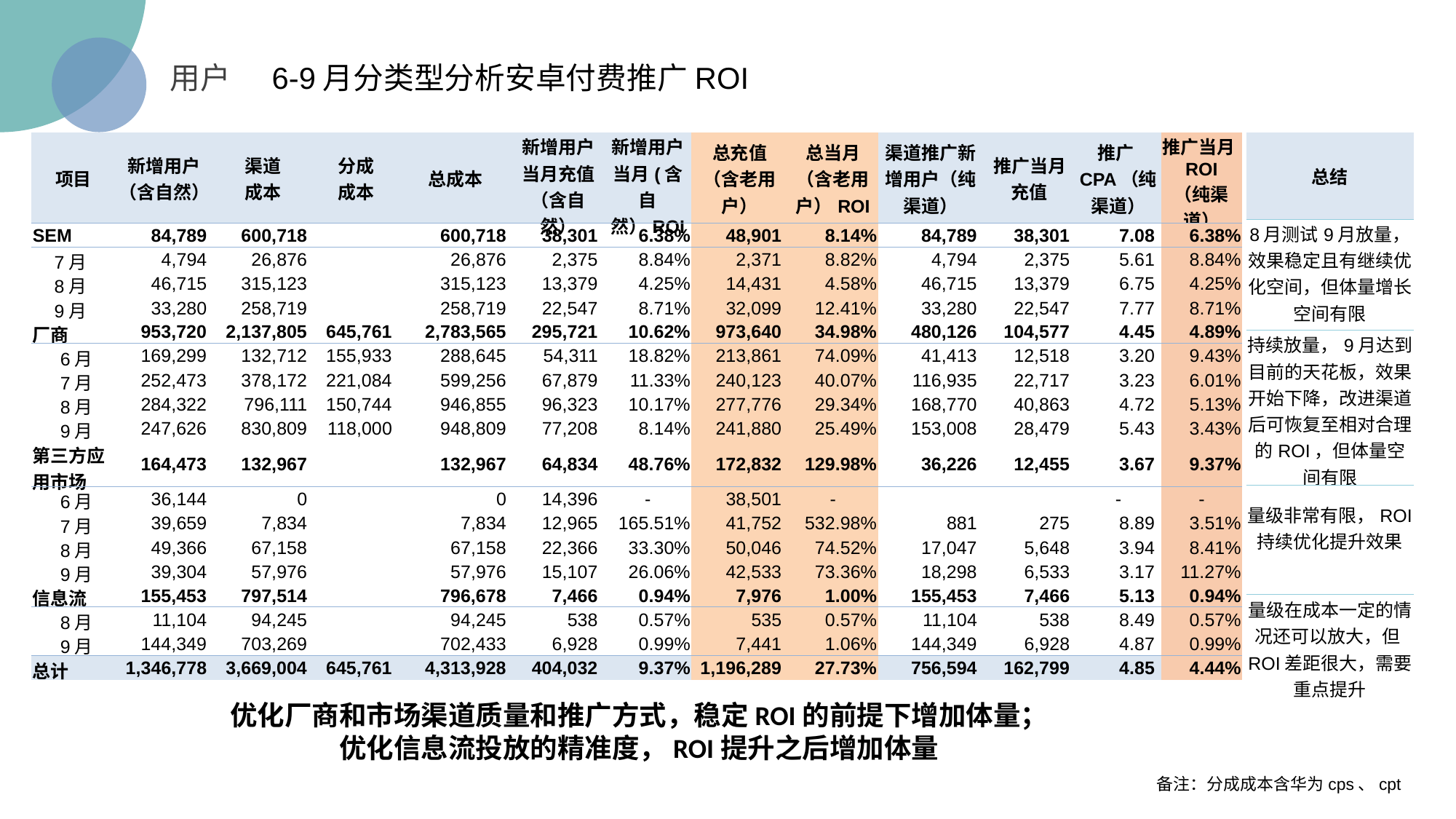

用户     6-9月分类型分析安卓付费推广ROI
| 总结 |
| --- |
| 8月测试9月放量，效果稳定且有继续优化空间，但体量增长空间有限 |
| 持续放量，9月达到目前的天花板，效果开始下降，改进渠道后可恢复至相对合理的ROI，但体量空间有限 |
| 量级非常有限，ROI持续优化提升效果 |
| 量级在成本一定的情况还可以放大，但ROI差距很大，需要重点提升 |
| 项目 | 新增用户（含自然） | 渠道 成本 | 分成 成本 | 总成本 | 新增用户当月充值（含自然） | 新增用户当月(含自然）ROI | 总充值 （含老用户） | 总当月 （含老用户）ROI | 渠道推广新增用户（纯渠道） | 推广当月充值 | 推广CPA（纯渠道） | 推广当月ROI （纯渠道） |
| --- | --- | --- | --- | --- | --- | --- | --- | --- | --- | --- | --- | --- |
| SEM | 84,789 | 600,718 |  | 600,718 | 38,301 | 6.38% | 48,901 | 8.14% | 84,789 | 38,301 | 7.08 | 6.38% |
| 7月 | 4,794 | 26,876 |  | 26,876 | 2,375 | 8.84% | 2,371 | 8.82% | 4,794 | 2,375 | 5.61 | 8.84% |
| 8月 | 46,715 | 315,123 |  | 315,123 | 13,379 | 4.25% | 14,431 | 4.58% | 46,715 | 13,379 | 6.75 | 4.25% |
| 9月 | 33,280 | 258,719 |  | 258,719 | 22,547 | 8.71% | 32,099 | 12.41% | 33,280 | 22,547 | 7.77 | 8.71% |
| 厂商 | 953,720 | 2,137,805 | 645,761 | 2,783,565 | 295,721 | 10.62% | 973,640 | 34.98% | 480,126 | 104,577 | 4.45 | 4.89% |
| 6月 | 169,299 | 132,712 | 155,933 | 288,645 | 54,311 | 18.82% | 213,861 | 74.09% | 41,413 | 12,518 | 3.20 | 9.43% |
| 7月 | 252,473 | 378,172 | 221,084 | 599,256 | 67,879 | 11.33% | 240,123 | 40.07% | 116,935 | 22,717 | 3.23 | 6.01% |
| 8月 | 284,322 | 796,111 | 150,744 | 946,855 | 96,323 | 10.17% | 277,776 | 29.34% | 168,770 | 40,863 | 4.72 | 5.13% |
| 9月 | 247,626 | 830,809 | 118,000 | 948,809 | 77,208 | 8.14% | 241,880 | 25.49% | 153,008 | 28,479 | 5.43 | 3.43% |
| 第三方应用市场 | 164,473 | 132,967 |  | 132,967 | 64,834 | 48.76% | 172,832 | 129.98% | 36,226 | 12,455 | 3.67 | 9.37% |
| 6月 | 36,144 | 0 |  | 0 | 14,396 | - | 38,501 | - |  |  | - | - |
| 7月 | 39,659 | 7,834 |  | 7,834 | 12,965 | 165.51% | 41,752 | 532.98% | 881 | 275 | 8.89 | 3.51% |
| 8月 | 49,366 | 67,158 |  | 67,158 | 22,366 | 33.30% | 50,046 | 74.52% | 17,047 | 5,648 | 3.94 | 8.41% |
| 9月 | 39,304 | 57,976 |  | 57,976 | 15,107 | 26.06% | 42,533 | 73.36% | 18,298 | 6,533 | 3.17 | 11.27% |
| 信息流 | 155,453 | 797,514 |  | 796,678 | 7,466 | 0.94% | 7,976 | 1.00% | 155,453 | 7,466 | 5.13 | 0.94% |
| 8月 | 11,104 | 94,245 |  | 94,245 | 538 | 0.57% | 535 | 0.57% | 11,104 | 538 | 8.49 | 0.57% |
| 9月 | 144,349 | 703,269 |  | 702,433 | 6,928 | 0.99% | 7,441 | 1.06% | 144,349 | 6,928 | 4.87 | 0.99% |
| 总计 | 1,346,778 | 3,669,004 | 645,761 | 4,313,928 | 404,032 | 9.37% | 1,196,289 | 27.73% | 756,594 | 162,799 | 4.85 | 4.44% |
优化厂商和市场渠道质量和推广方式，稳定ROI的前提下增加体量；
优化信息流投放的精准度，ROI提升之后增加体量
备注：分成成本含华为cps、cpt